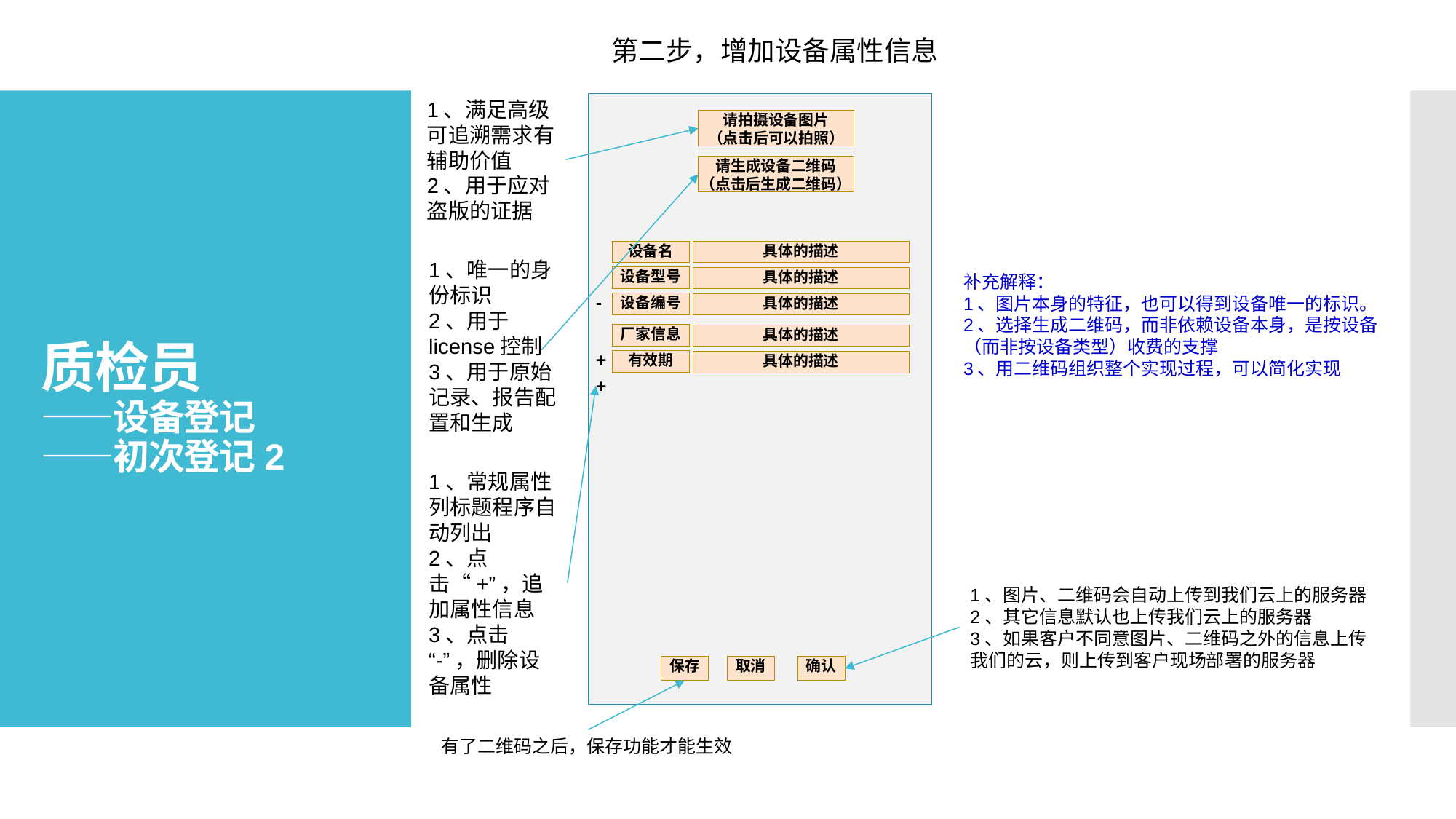

第二步，增加设备属性信息
1、满足高级可追溯需求有辅助价值
2、用于应对盗版的证据
请拍摄设备图片
（点击后可以拍照）
# 质检员 ——设备登记 ——初次登记2
请生成设备二维码
（点击后生成二维码）

具体的描述
设备名
1、唯一的身份标识
2、用于license控制
3、用于原始记录、报告配置和生成
补充解释：
1、图片本身的特征，也可以得到设备唯一的标识。
2、选择生成二维码，而非依赖设备本身，是按设备（而非按设备类型）收费的支撑
3、用二维码组织整个实现过程，可以简化实现
设备型号
具体的描述
-
设备编号
具体的描述
厂家信息
具体的描述
+
有效期
具体的描述
+
1、常规属性列标题程序自动列出
2、点击“+”，追加属性信息
3、点击
“-”，删除设备属性
1、图片、二维码会自动上传到我们云上的服务器
2、其它信息默认也上传我们云上的服务器
3、如果客户不同意图片、二维码之外的信息上传我们的云，则上传到客户现场部署的服务器
保存
取消
确认
有了二维码之后，保存功能才能生效